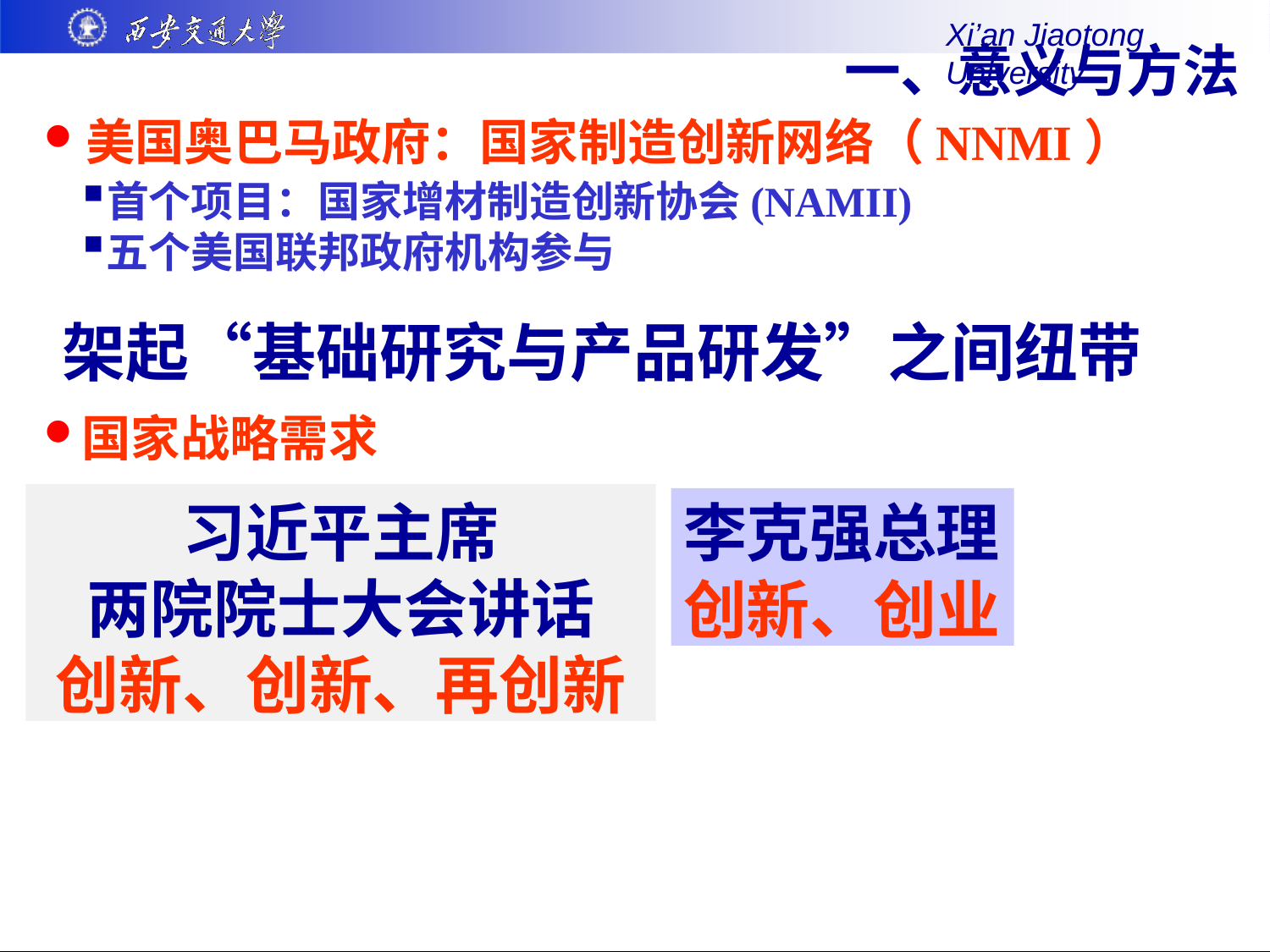

Xi’an Jiaotong University
# 一、意义与方法
美国奥巴马政府：国家制造创新网络（NNMI）
首个项目：国家增材制造创新协会(NAMII)
五个美国联邦政府机构参与
架起“基础研究与产品研发”之间纽带

国家战略需求
习近平主席
两院院士大会讲话
创新、创新、再创新
李克强总理
创新、创业